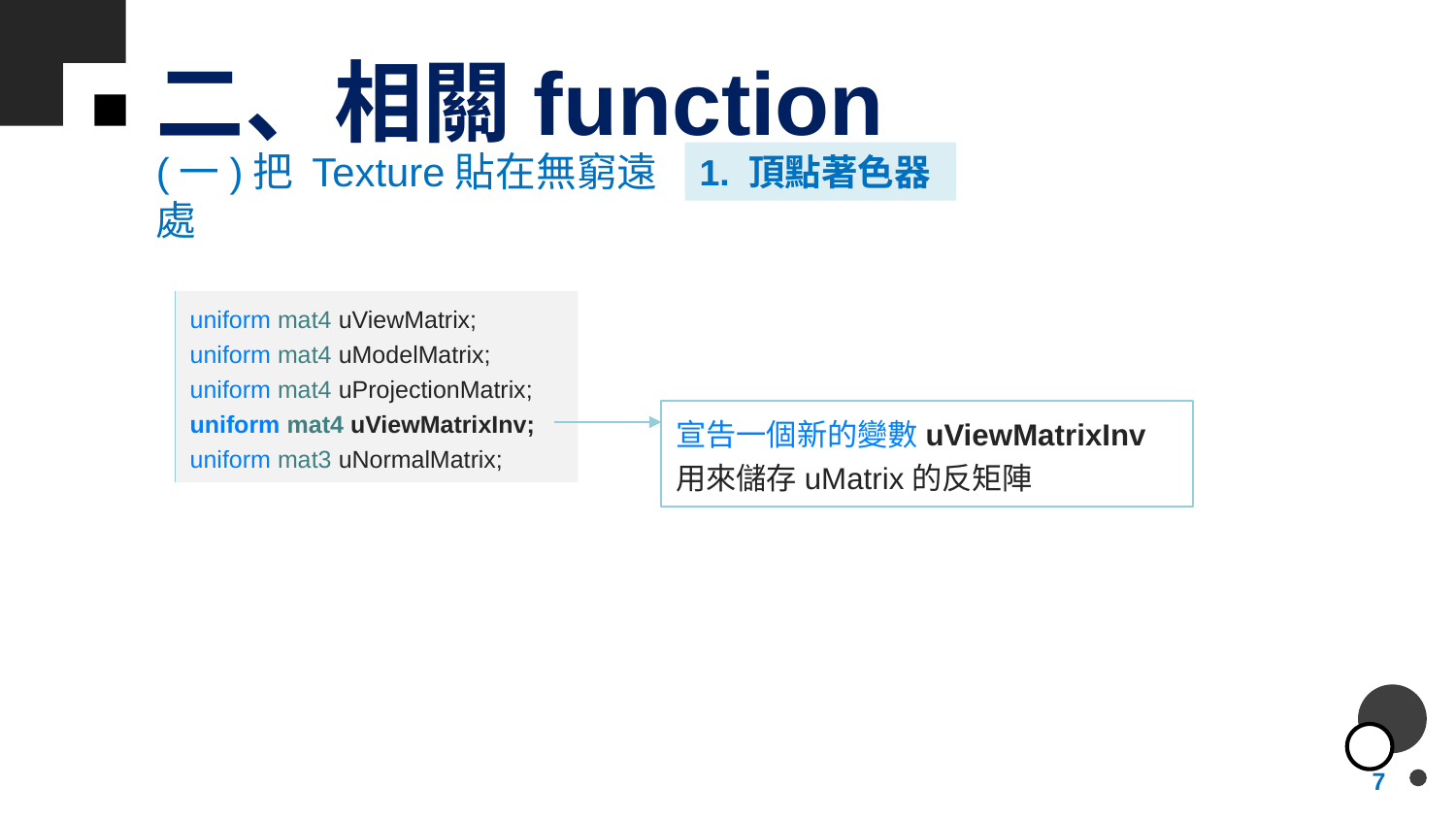

# 二、相關function
(一)把 Texture貼在無窮遠處
1. 頂點著色器
uniform mat4 uViewMatrix;
uniform mat4 uModelMatrix;
uniform mat4 uProjectionMatrix;
uniform mat4 uViewMatrixInv;
uniform mat3 uNormalMatrix;
宣告一個新的變數uViewMatrixInv
用來儲存uMatrix的反矩陣

7